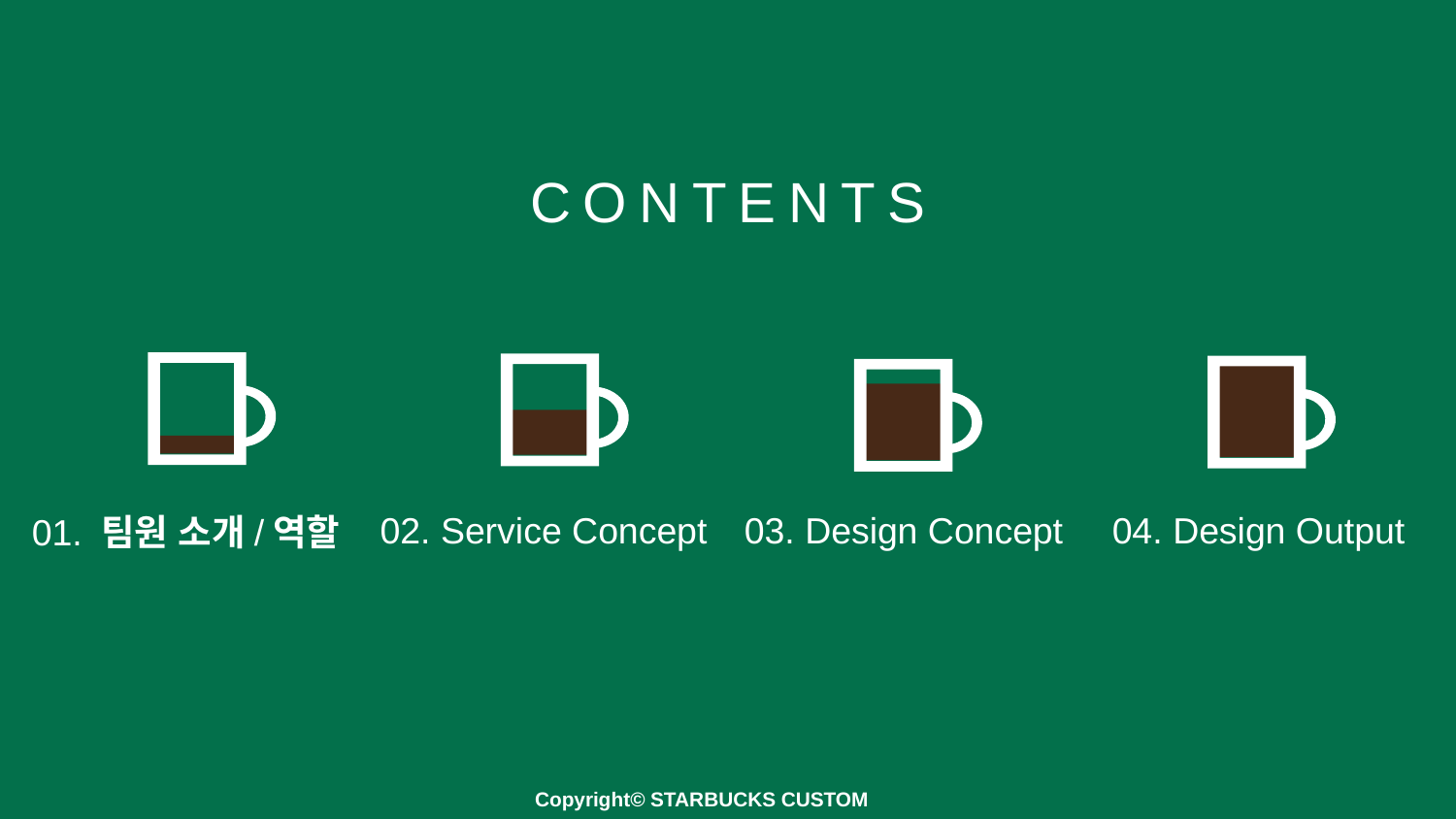

02. Service Concept
03. Design Concept
04. Design Output
01. 팀원 소개/역할